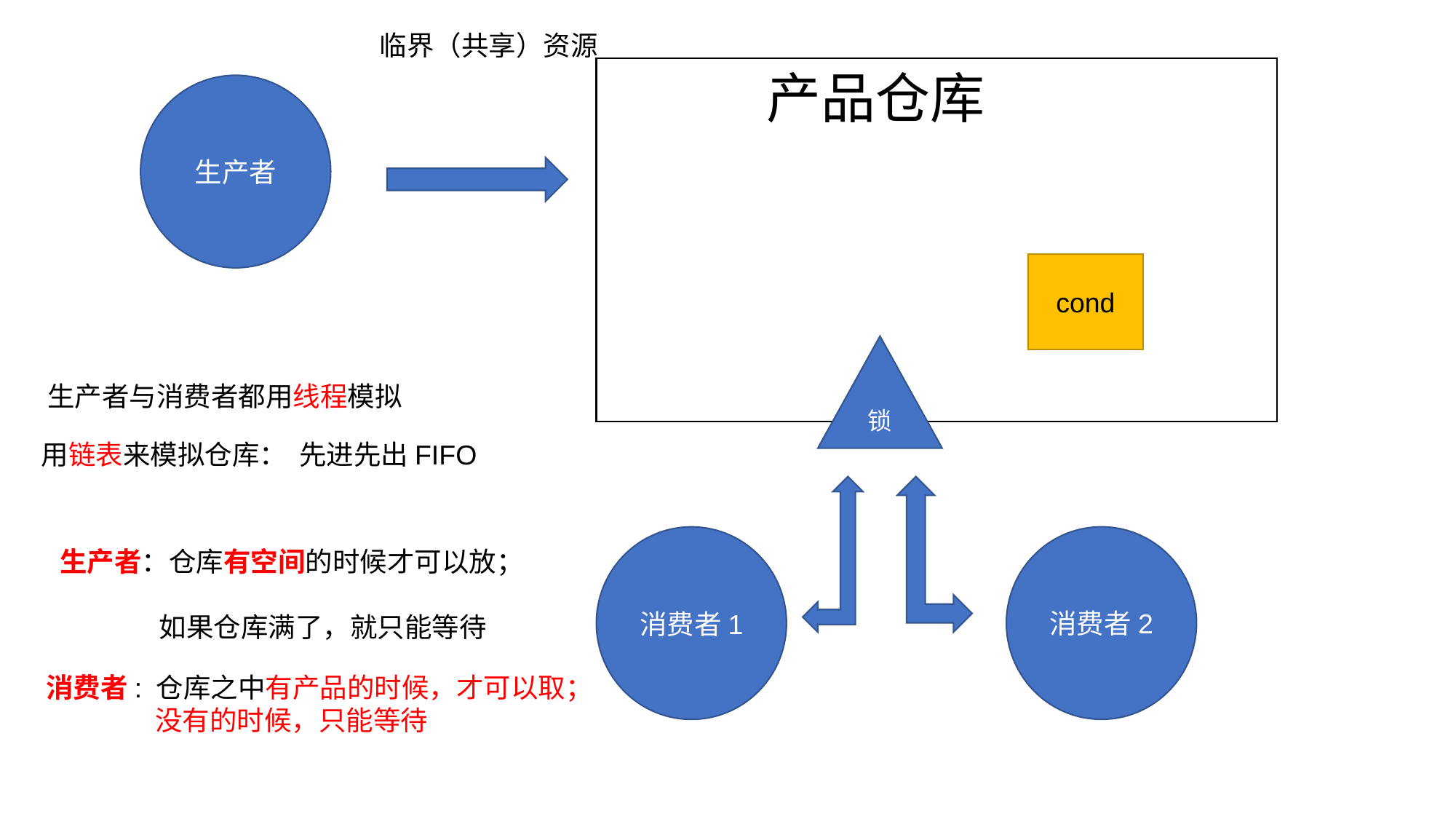

临界（共享）资源

产品仓库
生产者

cond
锁
生产者与消费者都用线程模拟
用链表来模拟仓库：  先进先出FIFO

消费者2
消费者1
生产者：仓库有空间的时候才可以放；
               如果仓库满了，就只能等待
消费者: 仓库之中有产品的时候，才可以取；
	没有的时候，只能等待